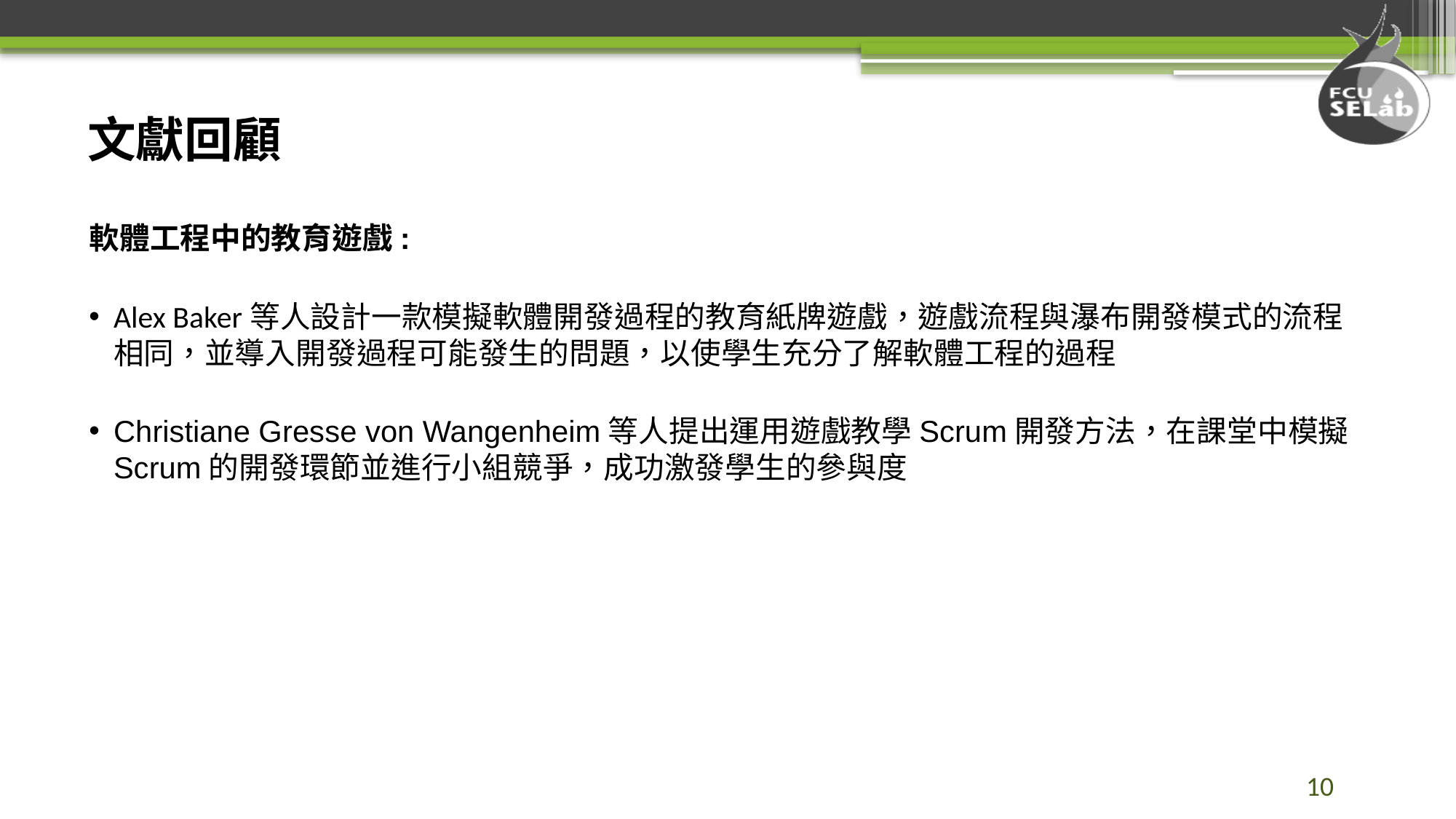

# 文獻回顧
軟體工程中的教育遊戲:

Alex Baker等人設計一款模擬軟體開發過程的教育紙牌遊戲，遊戲流程與瀑布開發模式的流程相同，並導入開發過程可能發生的問題，以使學生充分了解軟體工程的過程

Christiane Gresse von Wangenheim等人提出運用遊戲教學Scrum開發方法，在課堂中模擬Scrum的開發環節並進行小組競爭，成功激發學生的參與度

10